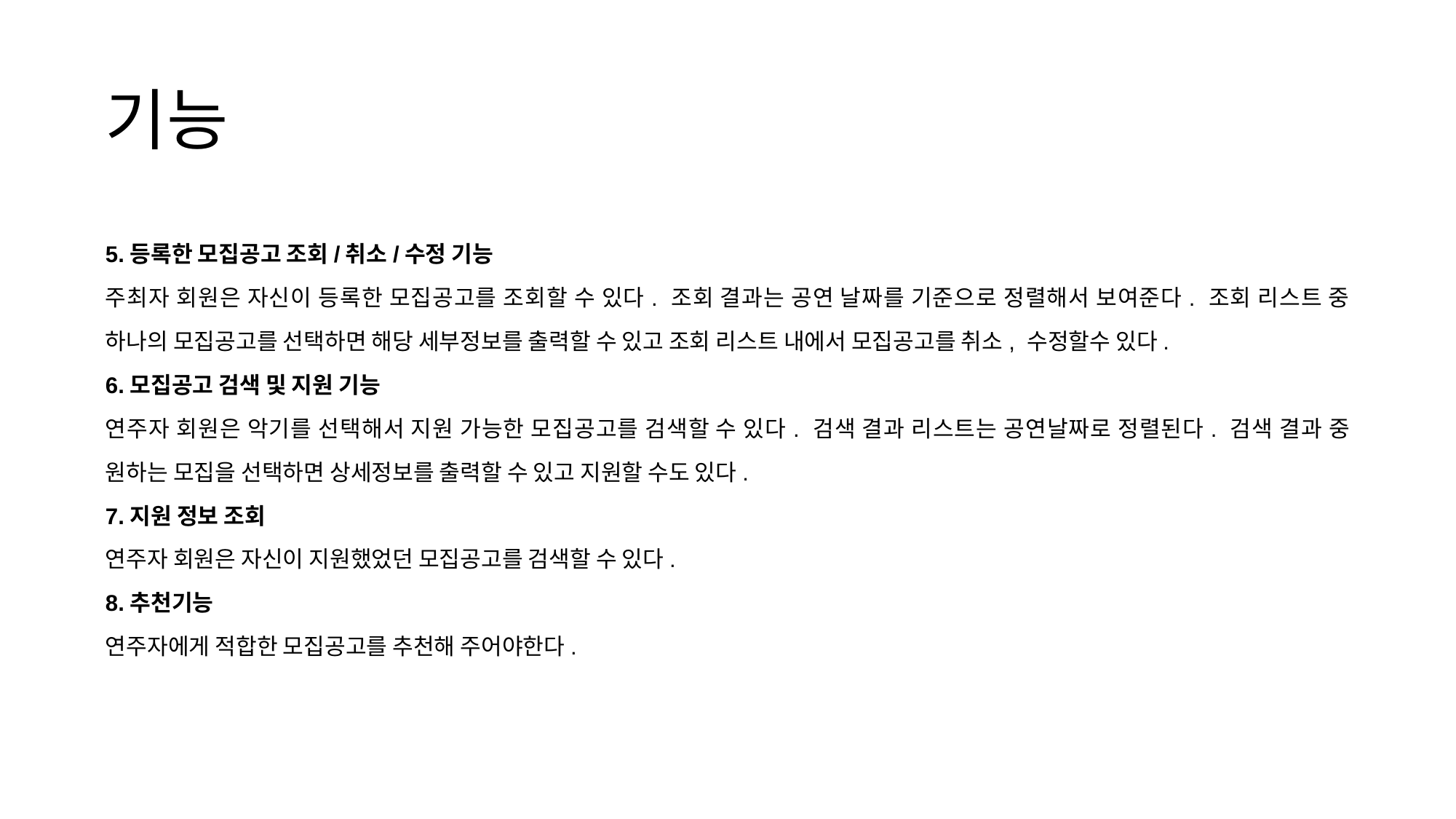

# 기능
5.등록한 모집공고 조회/취소/수정 기능
주최자 회원은 자신이 등록한 모집공고를 조회할 수 있다. 조회 결과는 공연 날짜를 기준으로 정렬해서 보여준다. 조회 리스트 중 하나의 모집공고를 선택하면 해당 세부정보를 출력할 수 있고 조회 리스트 내에서 모집공고를 취소, 수정할수 있다.
6.모집공고 검색 및 지원 기능
연주자 회원은 악기를 선택해서 지원 가능한 모집공고를 검색할 수 있다. 검색 결과 리스트는 공연날짜로 정렬된다. 검색 결과 중 원하는 모집을 선택하면 상세정보를 출력할 수 있고 지원할 수도 있다.
7.지원 정보 조회
연주자 회원은 자신이 지원했었던 모집공고를 검색할 수 있다.
8.추천기능
연주자에게 적합한 모집공고를 추천해 주어야한다.